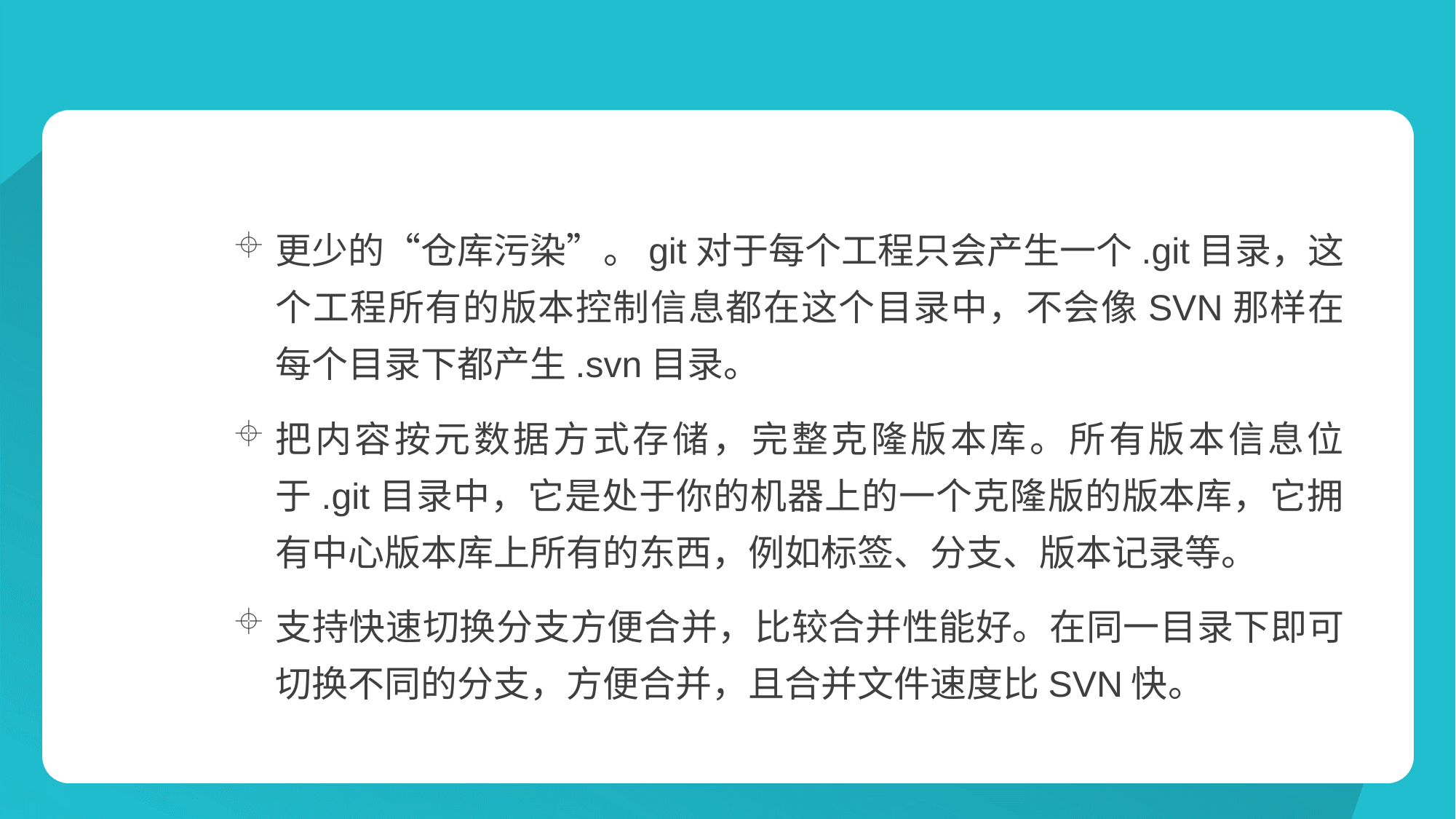

#
更少的“仓库污染”。git对于每个工程只会产生一个.git目录，这个工程所有的版本控制信息都在这个目录中，不会像SVN那样在每个目录下都产生.svn目录。
把内容按元数据方式存储，完整克隆版本库。所有版本信息位于.git目录中，它是处于你的机器上的一个克隆版的版本库，它拥有中心版本库上所有的东西，例如标签、分支、版本记录等。
支持快速切换分支方便合并，比较合并性能好。在同一目录下即可切换不同的分支，方便合并，且合并文件速度比SVN快。